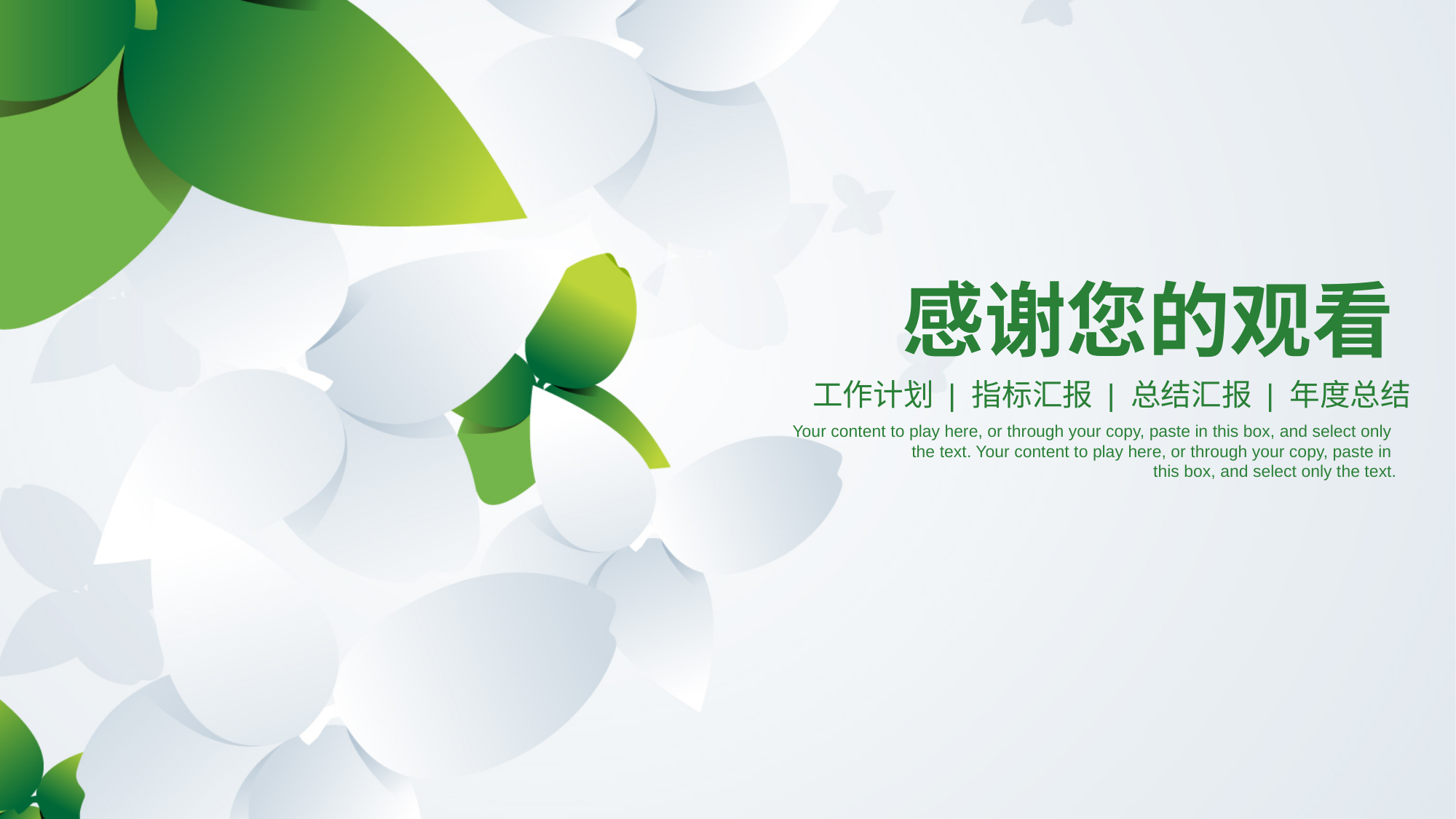

感谢您的观看
工作计划 | 指标汇报 | 总结汇报 | 年度总结
Your content to play here, or through your copy, paste in this box, and select only
the text. Your content to play here, or through your copy, paste in
this box, and select only the text.